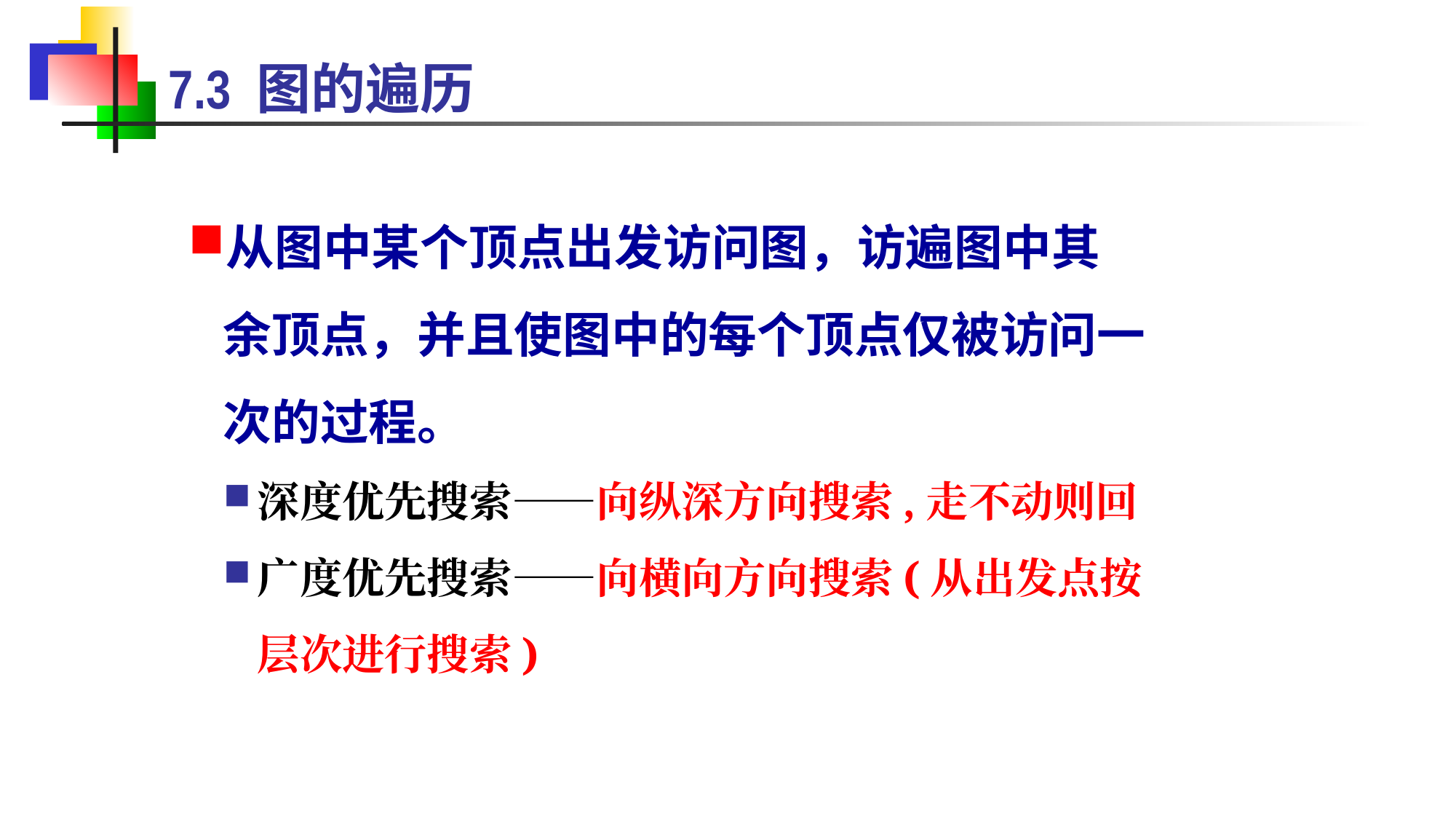

7.3 图的遍历
从图中某个顶点出发访问图，访遍图中其余顶点，并且使图中的每个顶点仅被访问一次的过程。
深度优先搜索——向纵深方向搜索,走不动则回
广度优先搜索——向横向方向搜索(从出发点按层次进行搜索)